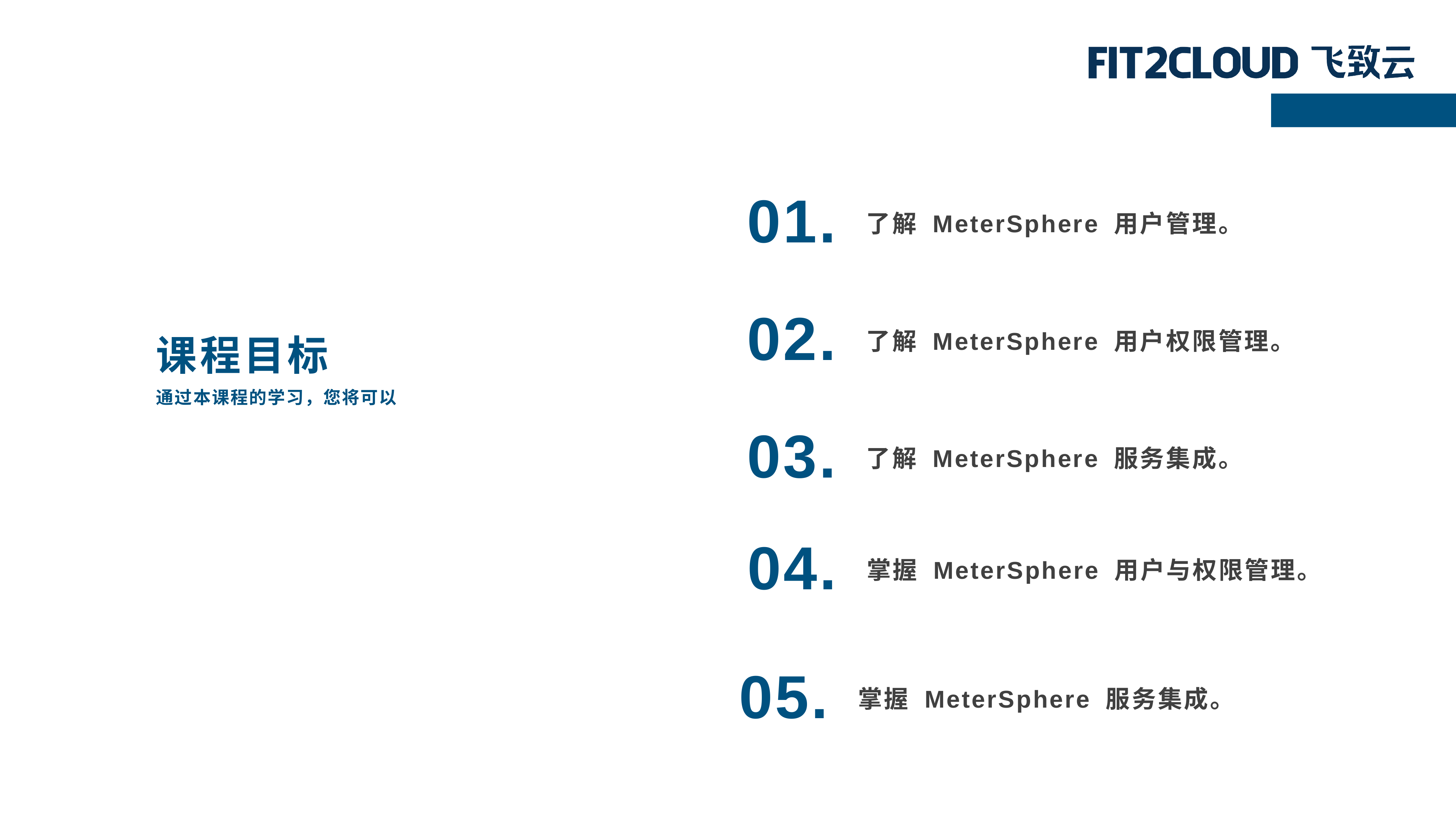

01.
了解 MeterSphere 用户管理。
课程目标
了解 MeterSphere 用户权限管理。
02.
通过本课程的学习，您将可以
03.
了解 MeterSphere 服务集成。
04.
掌握 MeterSphere 用户与权限管理。
05.
掌握 MeterSphere 服务集成。